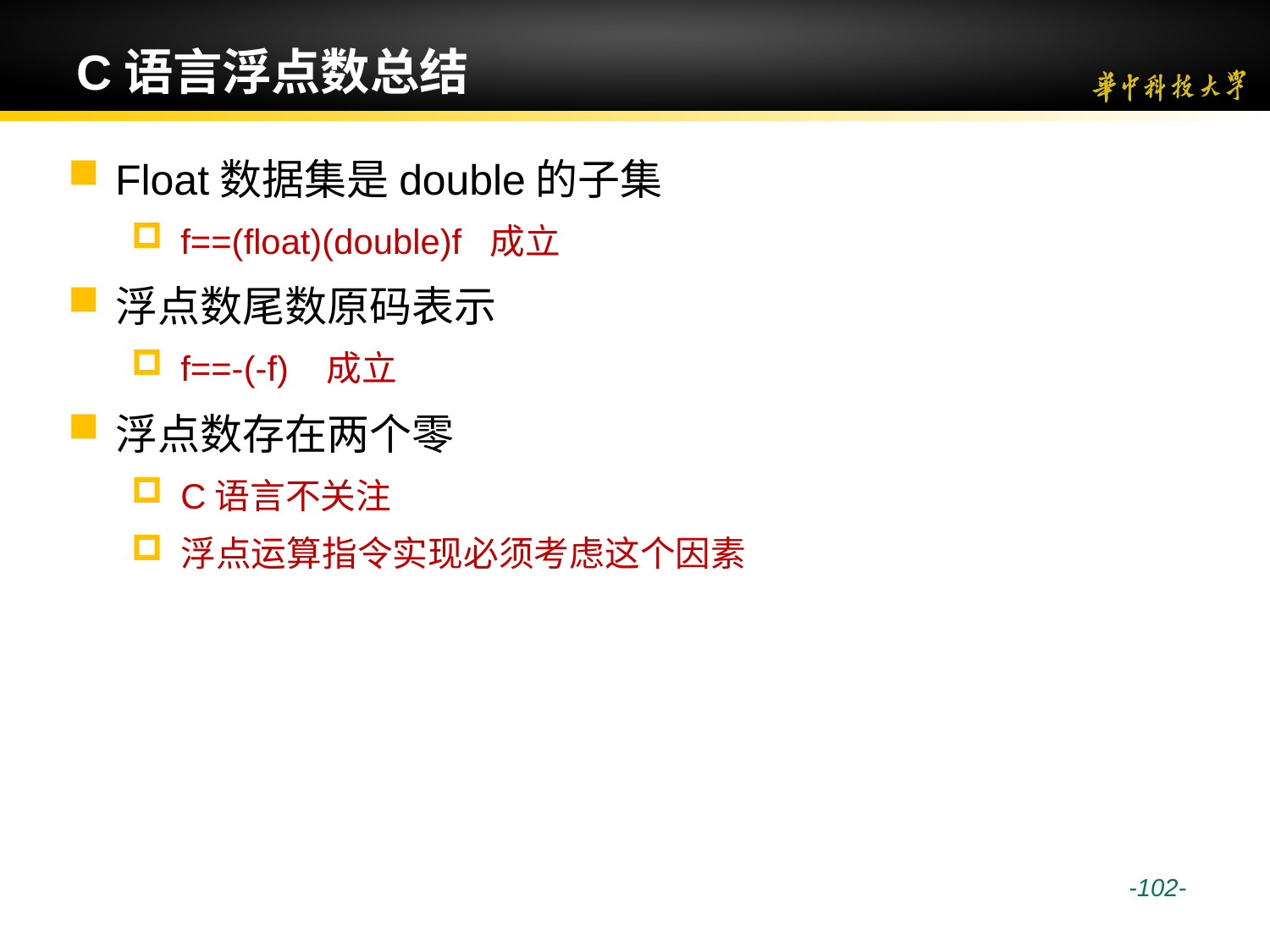

# C语言浮点数总结
Float数据集是double的子集
f==(float)(double)f  成立
浮点数尾数原码表示
f==-(-f)   成立
浮点数存在两个零
C语言不关注
浮点运算指令实现必须考虑这个因素

 -102-